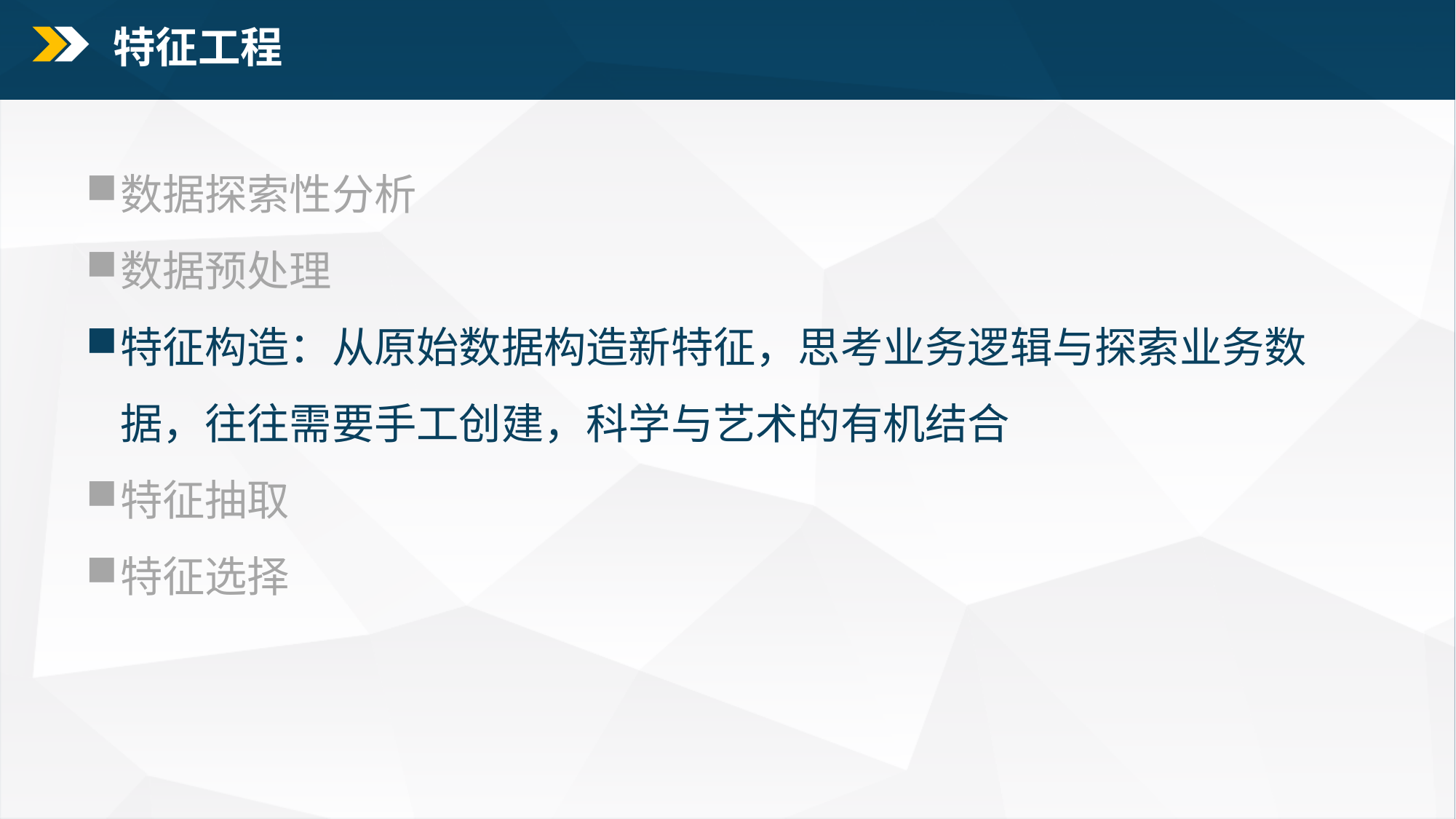

特征工程
数据探索性分析
数据预处理
特征构造：从原始数据构造新特征，思考业务逻辑与探索业务数据，往往需要手工创建，科学与艺术的有机结合
特征抽取
特征选择